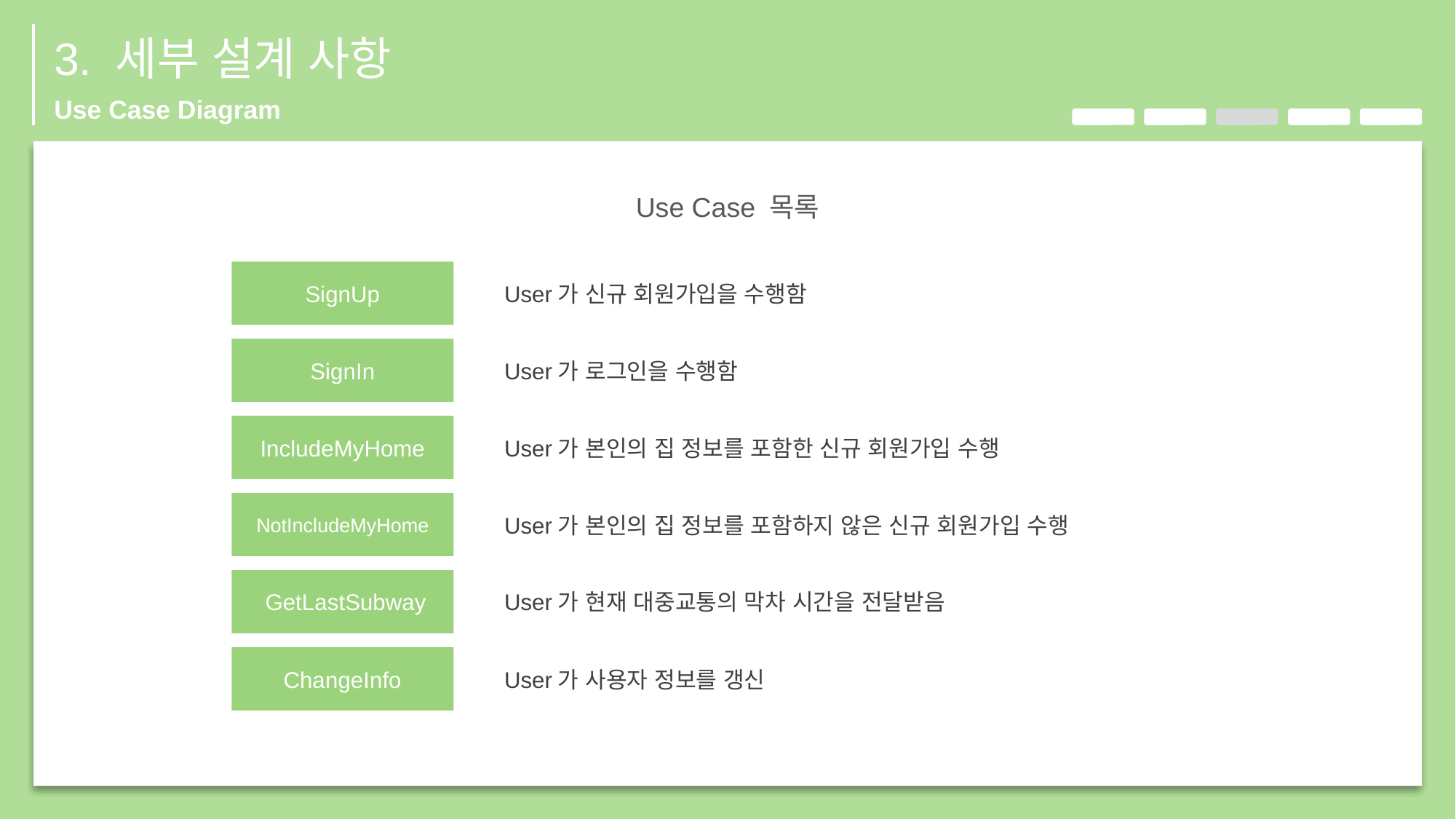

3. 세부 설계 사항
Use Case Diagram

Use Case 목록
SignUp
SignIn
IncludeMyHome
NotIncludeMyHome
 GetLastSubway
 ChangeInfo
  User가 신규 회원가입을 수행함
  User가 로그인을 수행함
  User가 본인의 집 정보를 포함한 신규 회원가입 수행
  User가 본인의 집 정보를 포함하지 않은 신규 회원가입 수행
  User가 현재 대중교통의 막차 시간을 전달받음
  User가 사용자 정보를 갱신